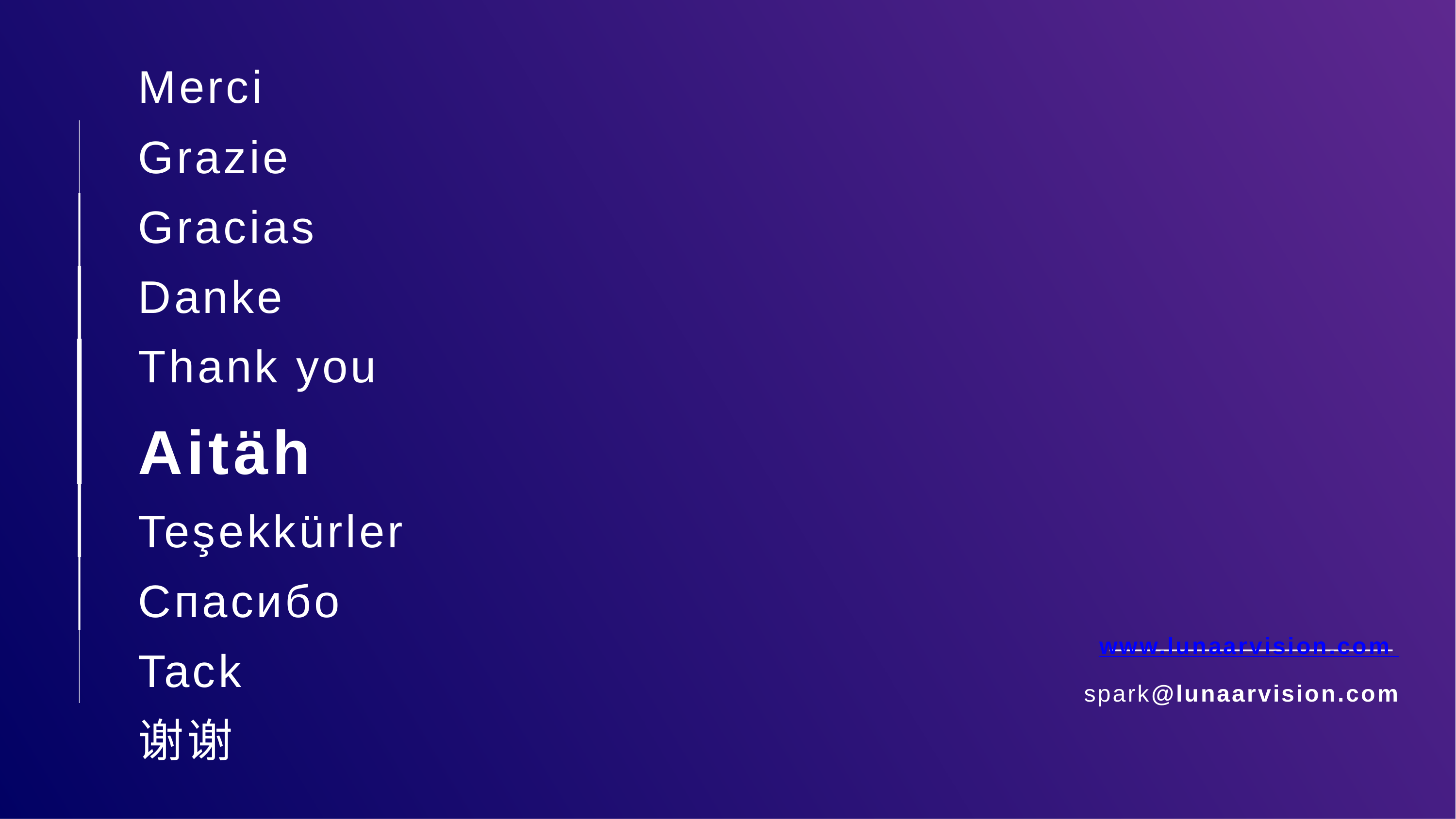

Merci
Grazie
Gracias
Danke
Thank you
Aitäh
Teşekkürler
Спасибо
Tack
谢谢

www.lunaarvision.com spark@lunaarvision.com